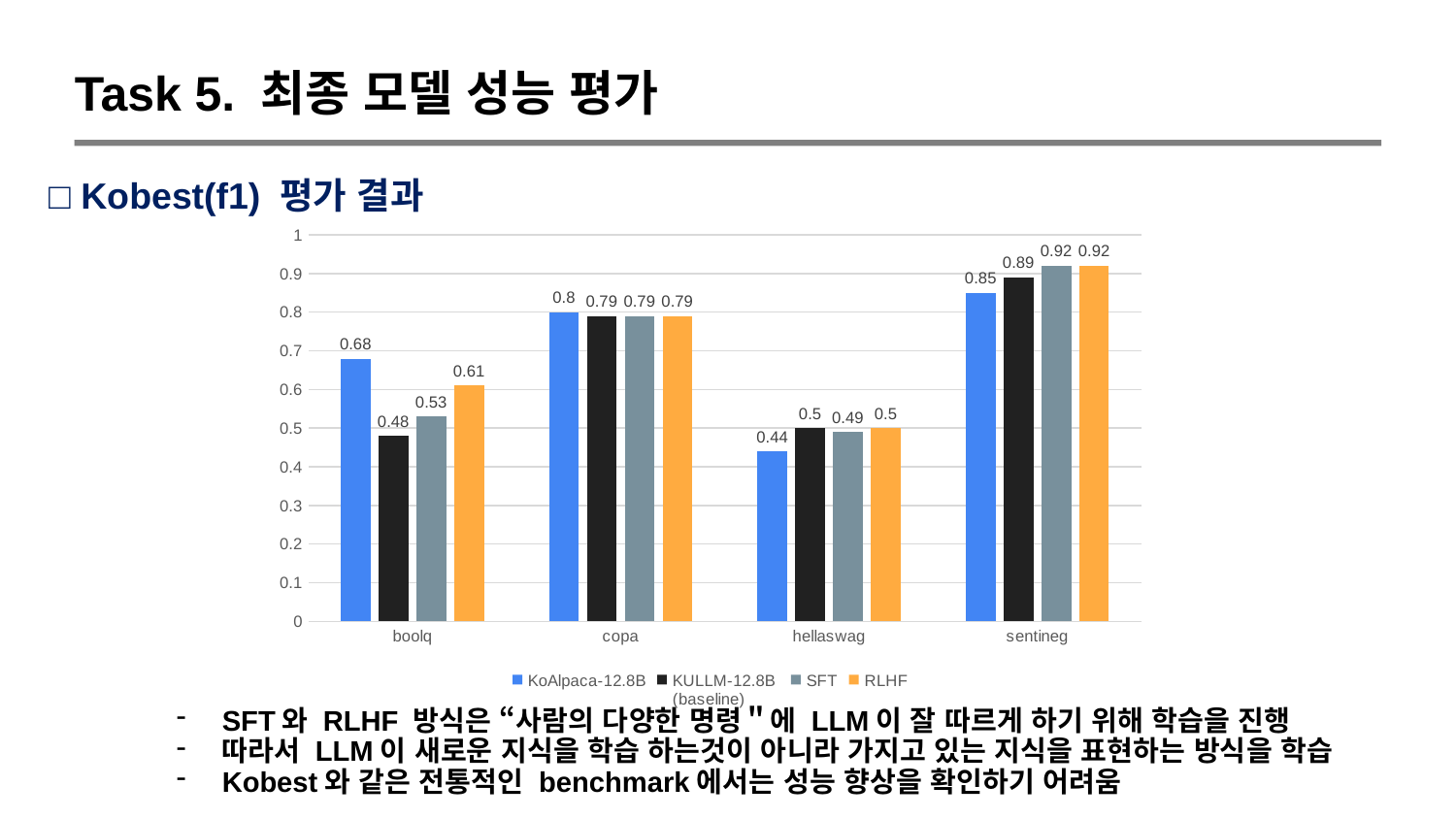

Task 5. 최종 모델 성능 평가
□ Kobest(f1) 평가 결과

### Chart

| Category | KoAlpaca-12.8B | KULLM-12.8B
(baseline) | SFT | RLHF |
|---|---|---|---|---|
| boolq | 0.68 | 0.48 | 0.53 | 0.61 |
| copa | 0.8 | 0.79 | 0.79 | 0.79 |
| hellaswag | 0.44 | 0.5 | 0.49 | 0.5 |
| sentineg | 0.85 | 0.89 | 0.92 | 0.92 |
SFT와 RLHF 방식은 “사람의 다양한 명령＂에 LLM이 잘 따르게 하기 위해 학습을 진행
따라서 LLM이 새로운 지식을 학습 하는것이 아니라 가지고 있는 지식을 표현하는 방식을 학습
Kobest와 같은 전통적인 benchmark에서는 성능 향상을 확인하기 어려움